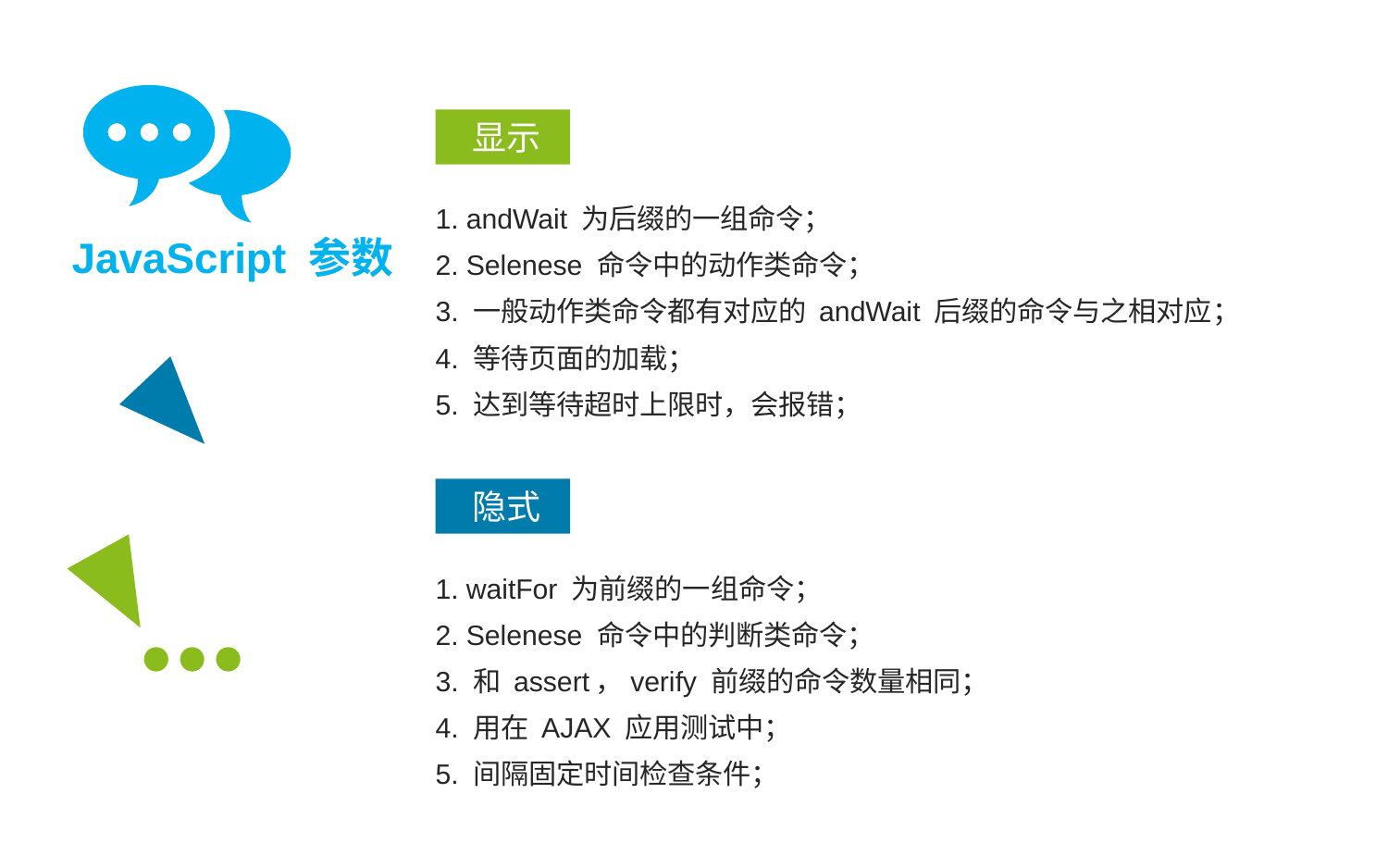

显示
1. andWait 为后缀的一组命令；
2. Selenese 命令中的动作类命令；
3. 一般动作类命令都有对应的 andWait 后缀的命令与之相对应；
4. 等待页面的加载；
5. 达到等待超时上限时，会报错；
JavaScript 参数

  隐式

1. waitFor 为前缀的一组命令；
2. Selenese 命令中的判断类命令；
3. 和 assert，verify 前缀的命令数量相同；
4. 用在 AJAX 应用测试中；
5. 间隔固定时间检查条件；